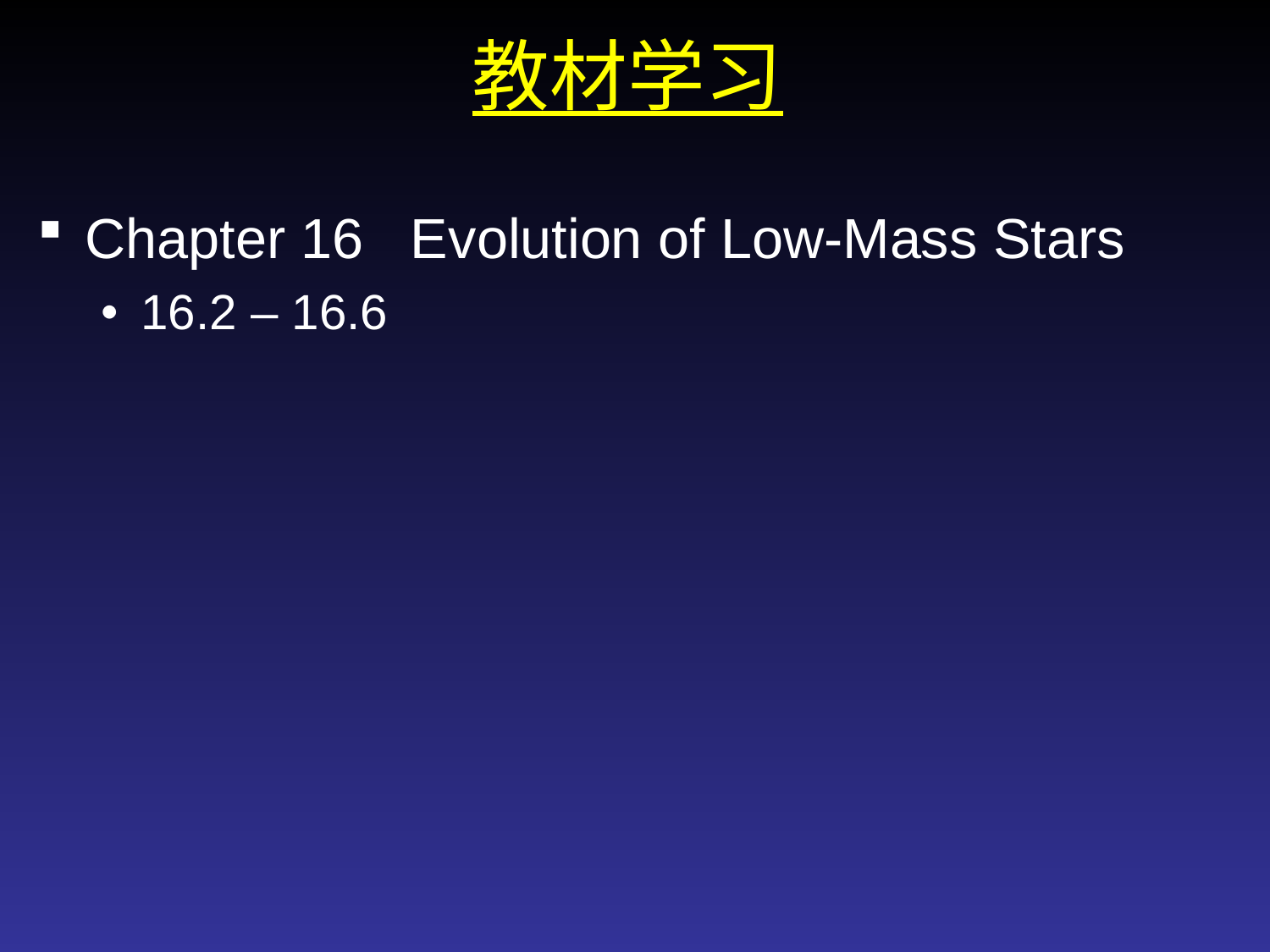

教材学习
Chapter 16   Evolution of Low-Mass Stars
16.2 – 16.6